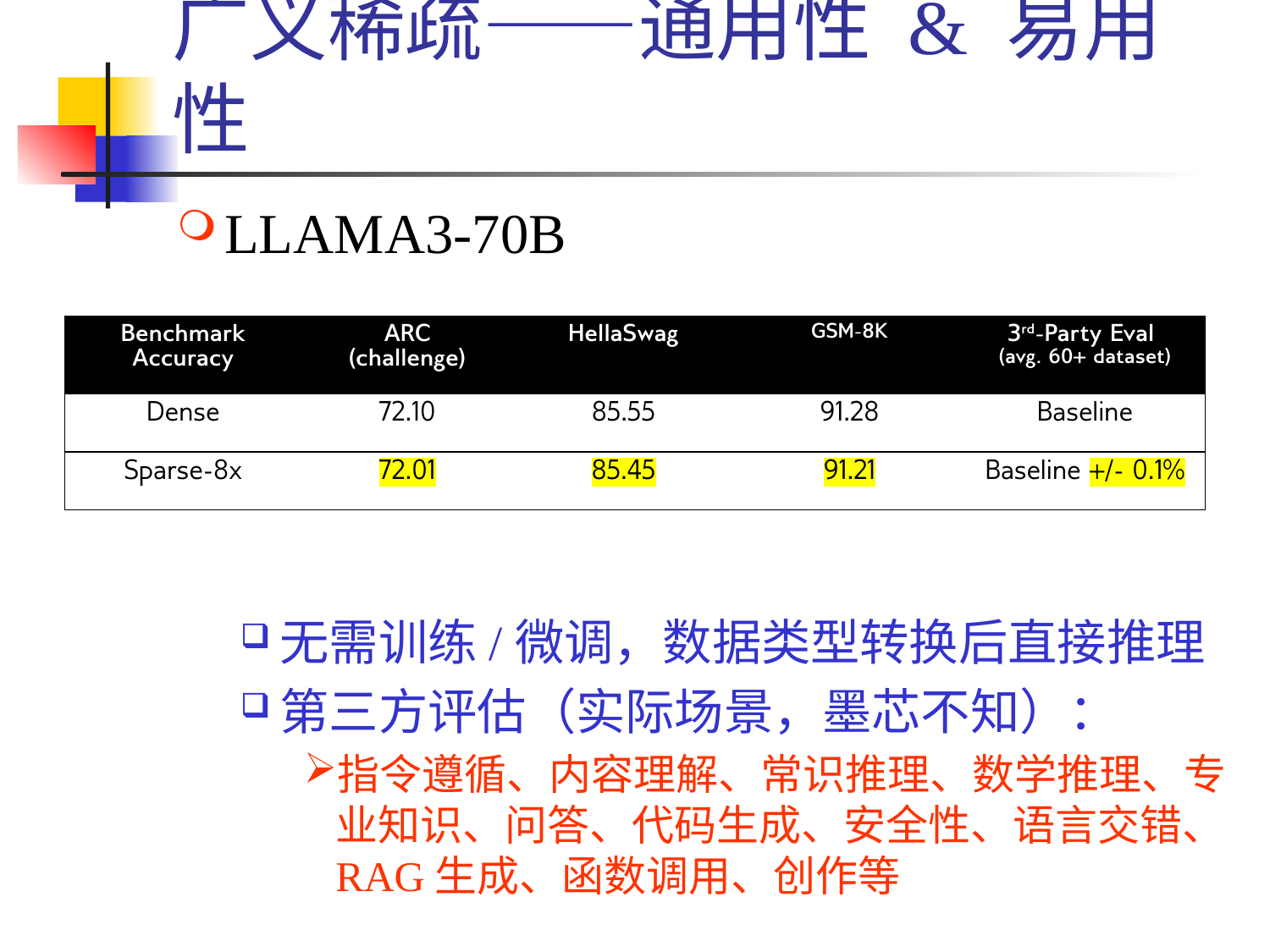

# 广义稀疏——通用性 & 易用性
LLAMA3-70B

无需训练/微调，数据类型转换后直接推理
第三方评估（实际场景，墨芯不知）：
指令遵循、内容理解、常识推理、数学推理、专业知识、问答、代码生成、安全性、语言交错、RAG生成、函数调用、创作等
| Benchmark Accuracy | ARC (challenge) | HellaSwag | GSM-8K | 3rd-Party Eval (avg. 60+ dataset) |
| --- | --- | --- | --- | --- |
| Dense | 72.10 | 85.55 | 91.28 | Baseline |
| Sparse-8x | 72.01 | 85.45 | 91.21 | Baseline +/- 0.1% |